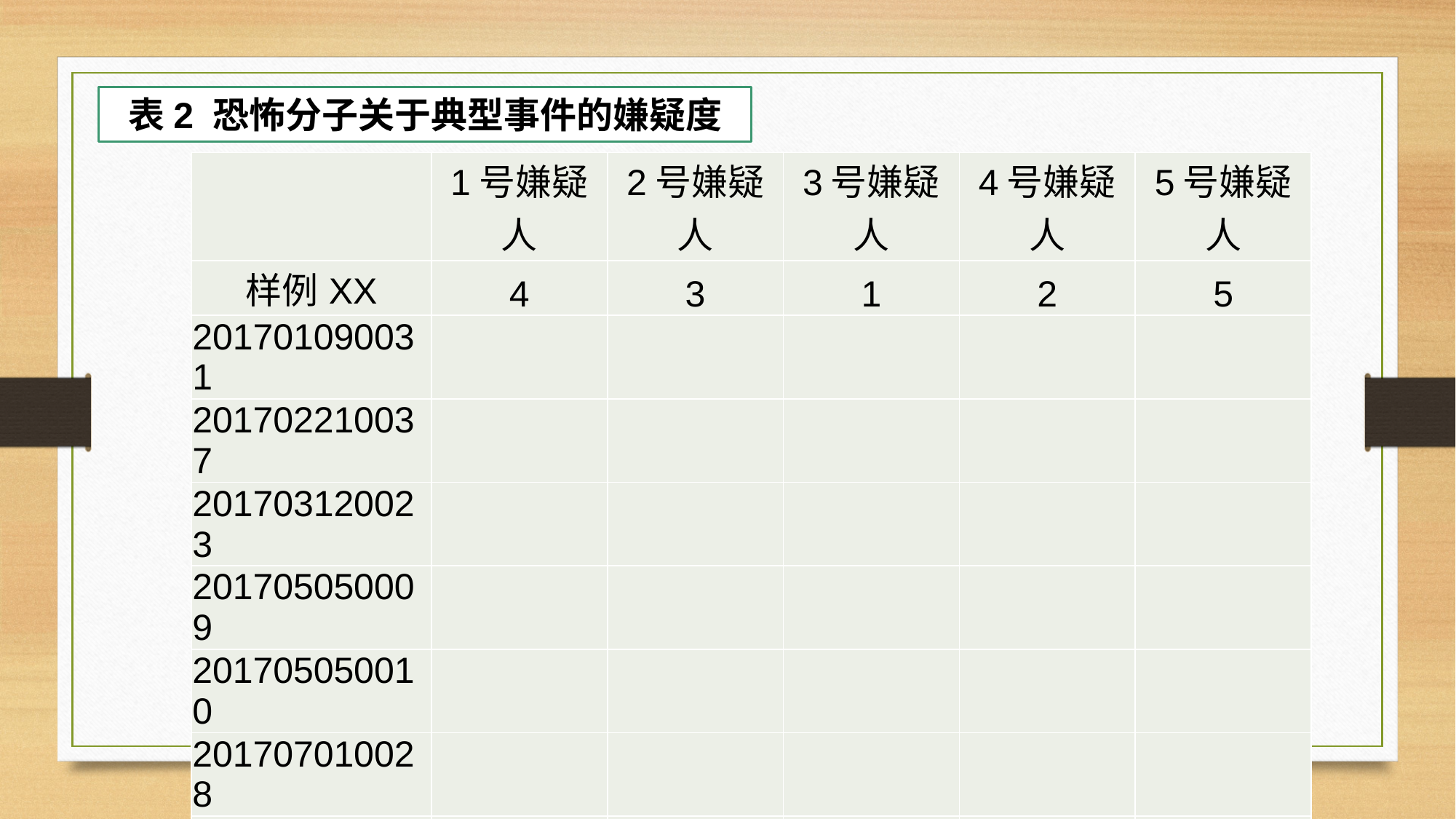

表2 恐怖分子关于典型事件的嫌疑度
|  | 1号嫌疑人 | 2号嫌疑人 | 3号嫌疑人 | 4号嫌疑人 | 5号嫌疑人 |
| --- | --- | --- | --- | --- | --- |
| 样例XX | 4 | 3 | 1 | 2 | 5 |
| 201701090031 |  |  |  |  |  |
| 201702210037 |  |  |  |  |  |
| 201703120023 |  |  |  |  |  |
| 201705050009 |  |  |  |  |  |
| 201705050010 |  |  |  |  |  |
| 201707010028 |  |  |  |  |  |
| 201707020006 |  |  |  |  |  |
| 201708110018 |  |  |  |  |  |
| 201711010006 |  |  |  |  |  |
| 201712010003 |  |  |  |  |  |